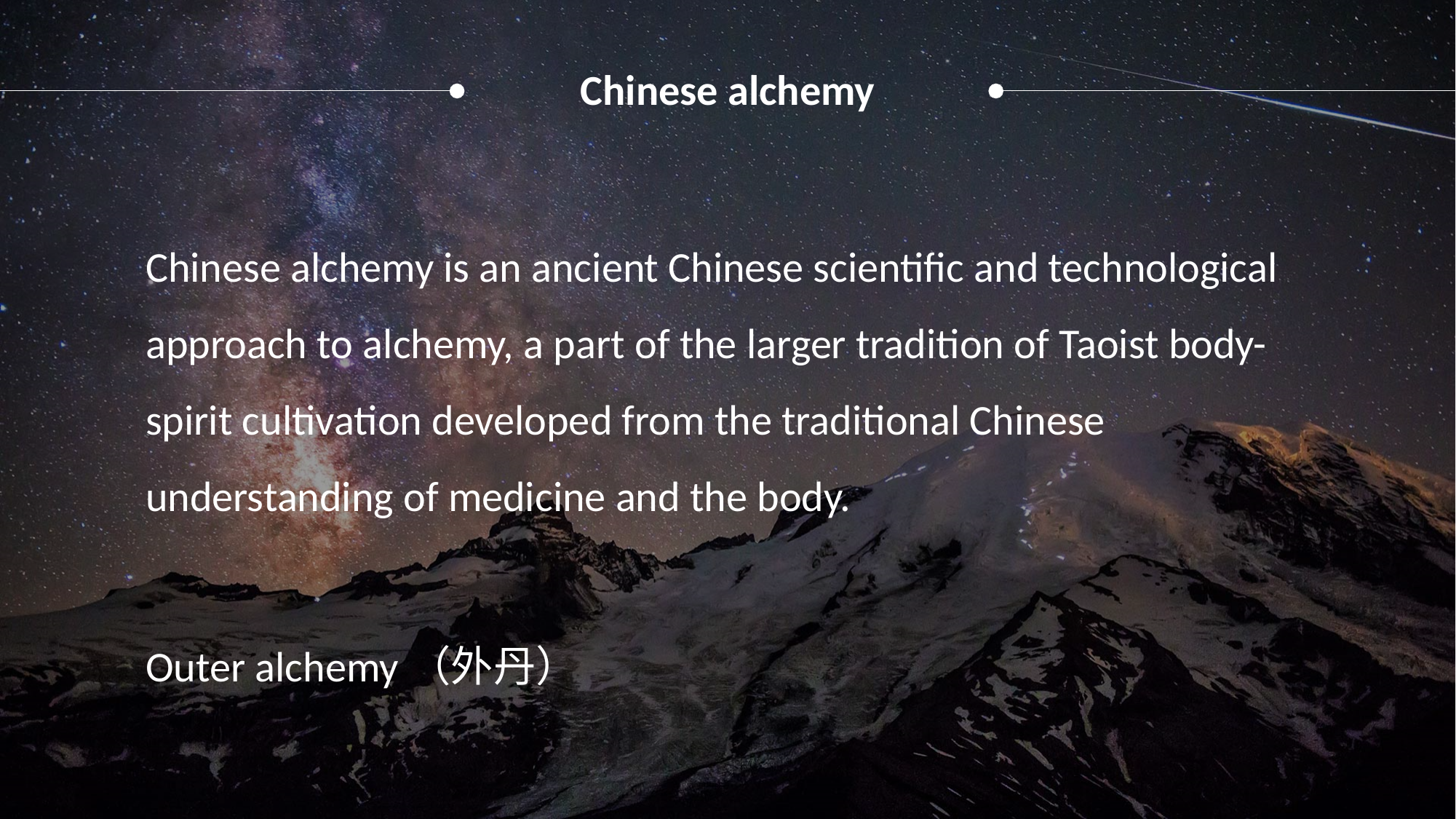

Chinese alchemy
Chinese alchemy is an ancient Chinese scientific and technological approach to alchemy, a part of the larger tradition of Taoist body-spirit cultivation developed from the traditional Chinese understanding of medicine and the body.

Outer alchemy（外丹）